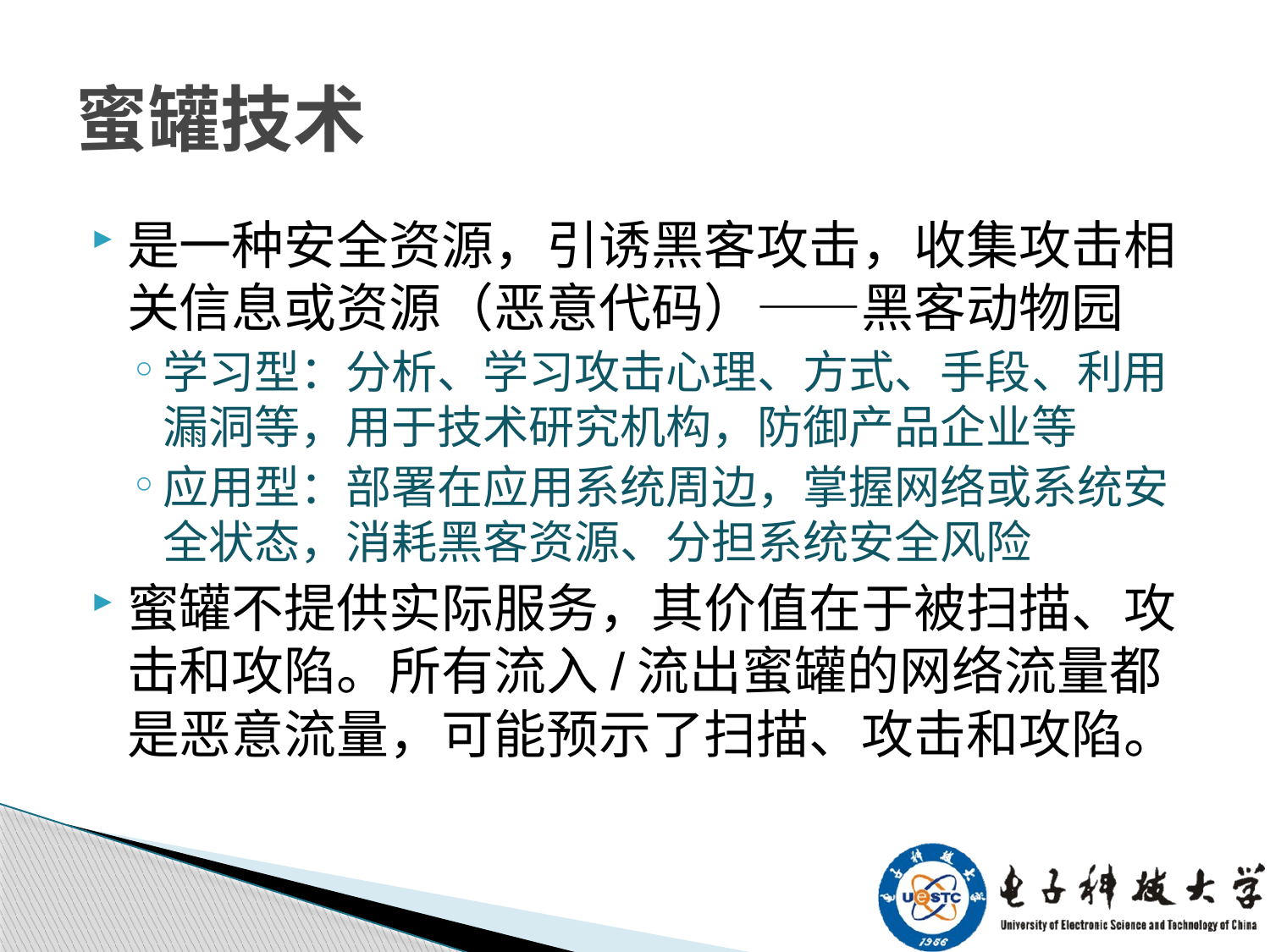

# 蜜罐技术
是一种安全资源，引诱黑客攻击，收集攻击相关信息或资源（恶意代码）——黑客动物园
学习型：分析、学习攻击心理、方式、手段、利用漏洞等，用于技术研究机构，防御产品企业等
应用型：部署在应用系统周边，掌握网络或系统安全状态，消耗黑客资源、分担系统安全风险
蜜罐不提供实际服务，其价值在于被扫描、攻击和攻陷。所有流入/流出蜜罐的网络流量都是恶意流量，可能预示了扫描、攻击和攻陷。

283